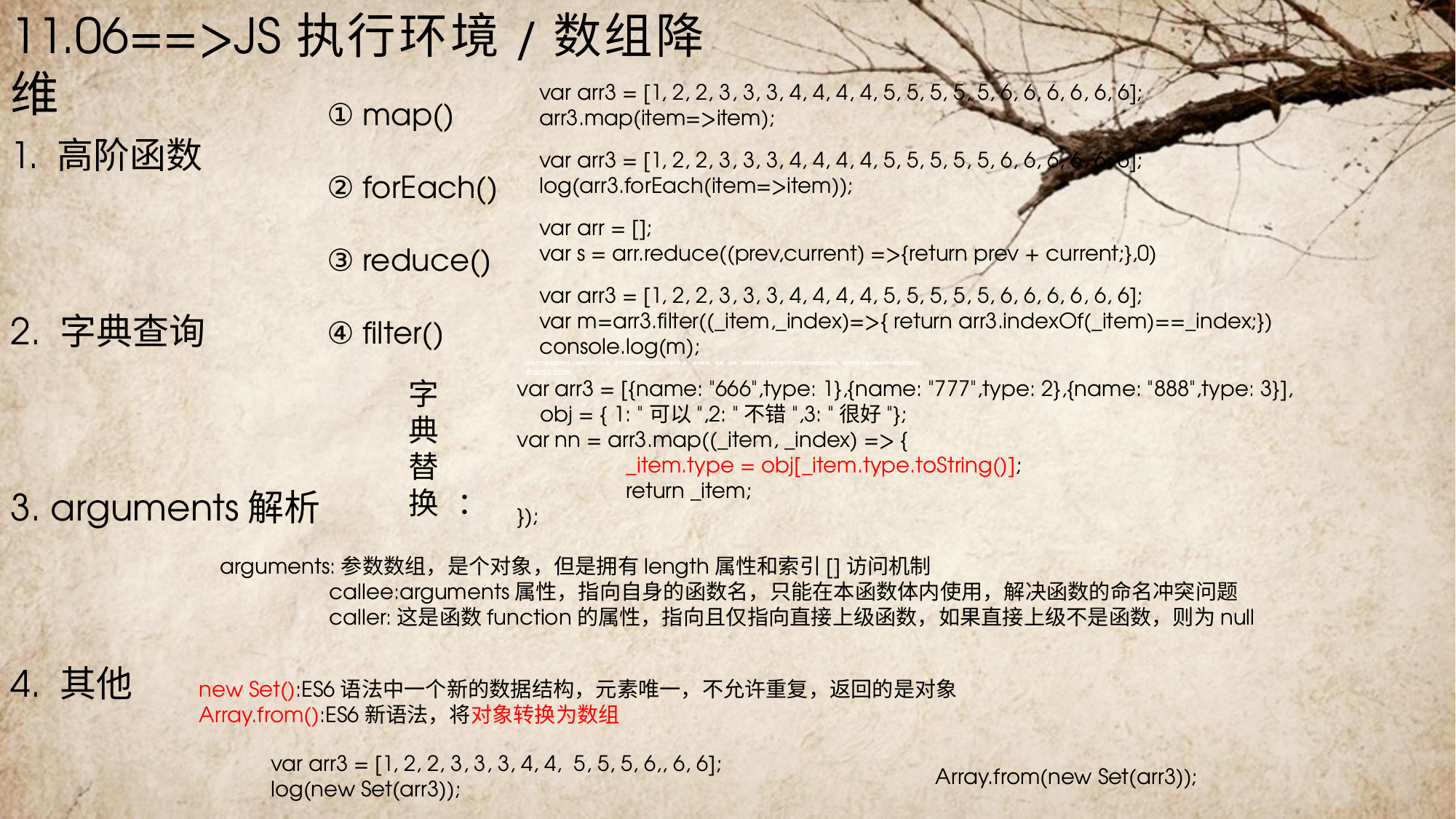

11.06==>JS执行环境/数组降维
var arr3 = [1, 2, 2, 3, 3, 3, 4, 4, 4, 4, 5, 5, 5, 5, 5, 6, 6, 6, 6, 6, 6];
arr3.map(item=>item);
① map()

② forEach()

③ reduce()

④ filter()
1. 高阶函数
var arr3 = [1, 2, 2, 3, 3, 3, 4, 4, 4, 4, 5, 5, 5, 5, 5, 6, 6, 6, 6, 6, 6];
log(arr3.forEach(item=>item));
var arr = [];
var s = arr.reduce((prev,current) =>{return prev + current;},0)
var arr3 = [1, 2, 2, 3, 3, 3, 4, 4, 4, 4, 5, 5, 5, 5, 5, 6, 6, 6, 6, 6, 6];
var m=arr3.filter((_item,_index)=>{ return arr3.indexOf(_item)==_index;})
console.log(m);
2. 字典查询
字典替换：
var arr3 = [{name: "666",type: 1},{name: "777",type: 2},{name: "888",type: 3}],
    obj = { 1: "可以",2: "不错",3: "很好"};
var nn = arr3.map((_item, _index) => {
	_item.type = obj[_item.type.toString()];
	return _item;
});
3. arguments解析
arguments:参数数组，是个对象，但是拥有length属性和索引[]访问机制
	callee:arguments属性，指向自身的函数名，只能在本函数体内使用，解决函数的命名冲突问题
	caller:这是函数function的属性，指向且仅指向直接上级函数，如果直接上级不是函数，则为null
4. 其他
new Set():ES6语法中一个新的数据结构，元素唯一，不允许重复，返回的是对象
Array.from():ES6新语法，将对象转换为数组
var arr3 = [1, 2, 2, 3, 3, 3, 4, 4,  5, 5, 5, 6,, 6, 6];
log(new Set(arr3));
Array.from(new Set(arr3));